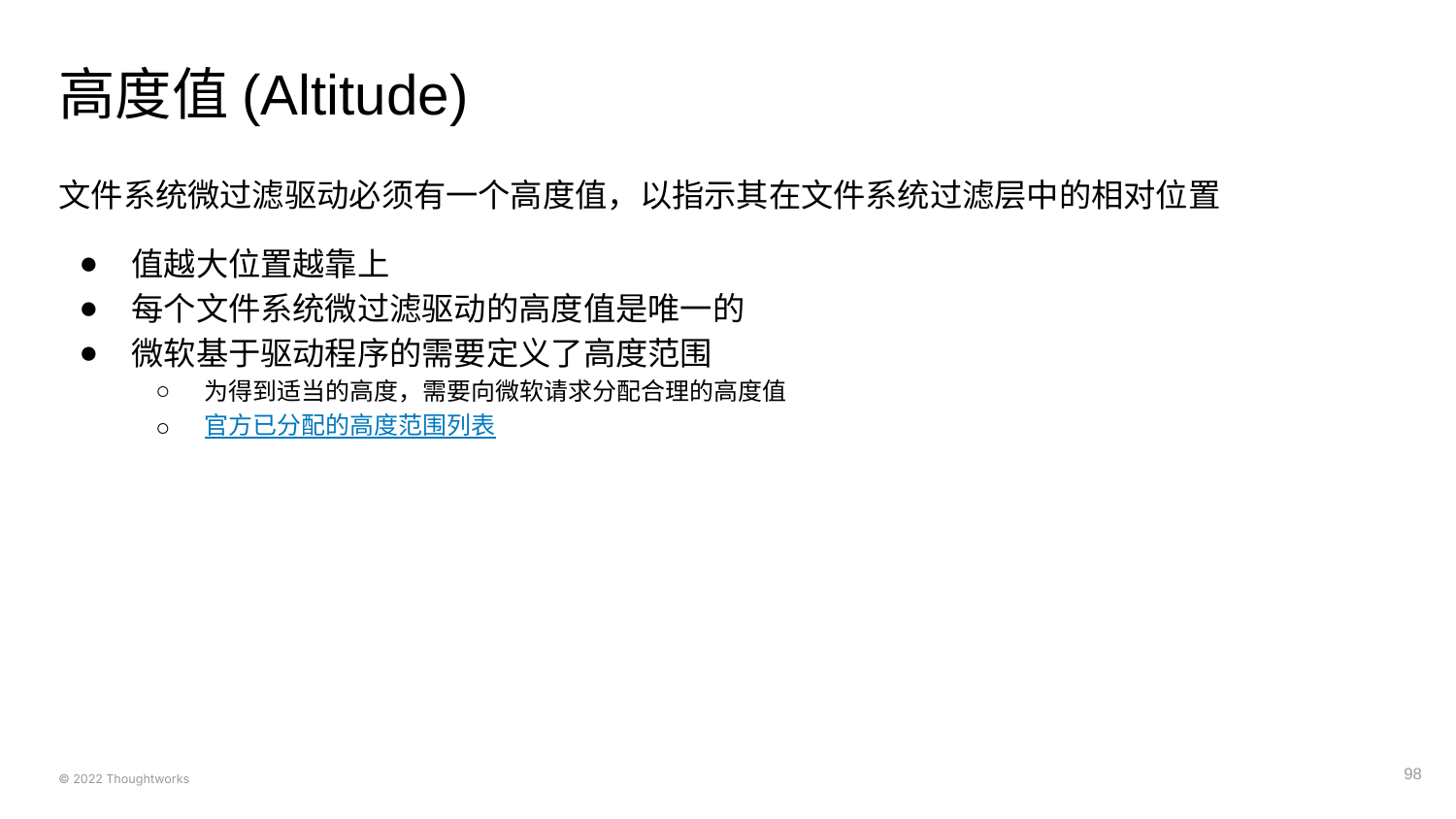

# 高度值(Altitude)
文件系统微过滤驱动必须有一个高度值，以指示其在文件系统过滤层中的相对位置
值越大位置越靠上
每个文件系统微过滤驱动的高度值是唯一的
微软基于驱动程序的需要定义了高度范围
为得到适当的高度，需要向微软请求分配合理的高度值
官方已分配的高度范围列表
98